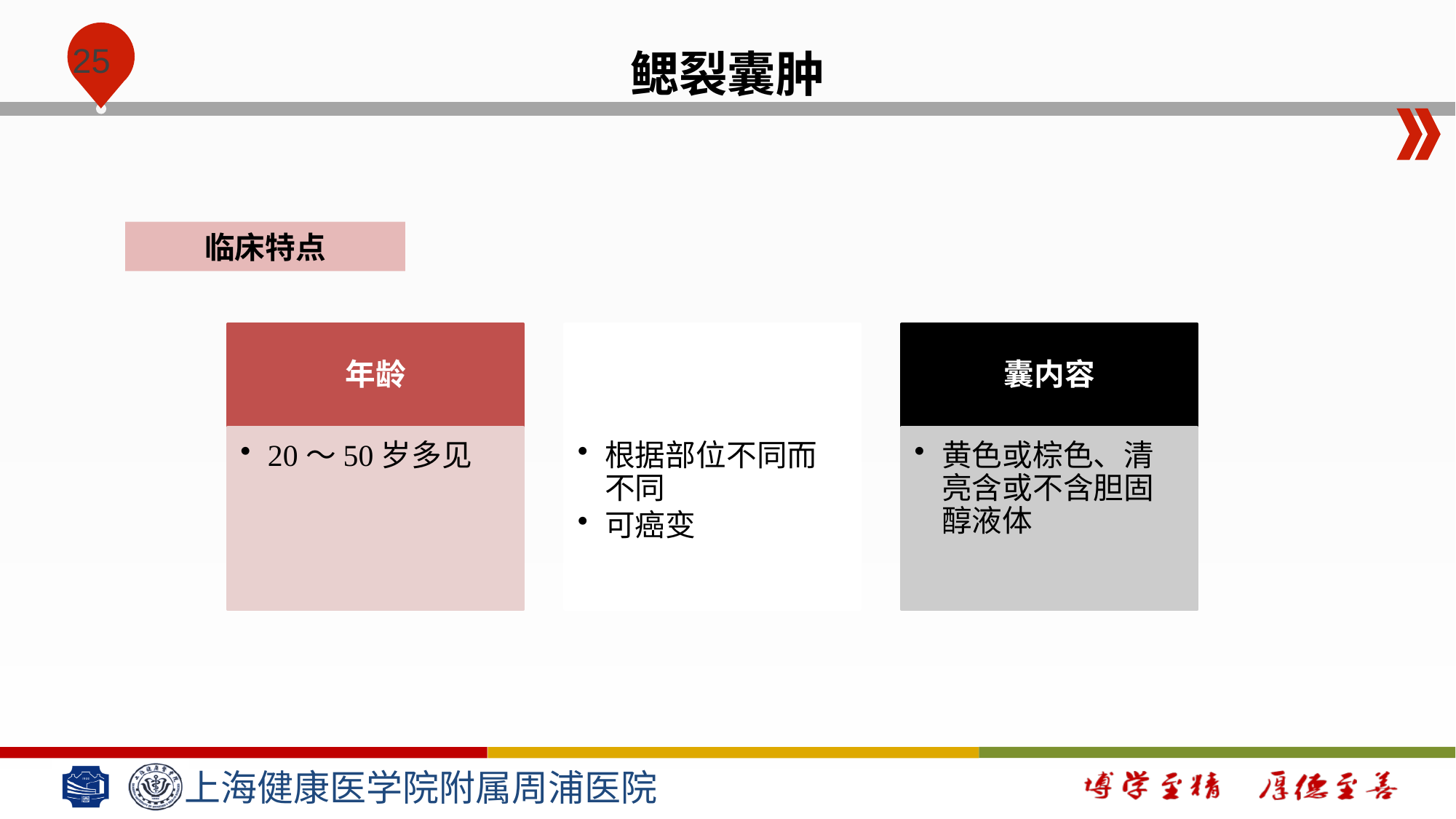

鳃裂囊肿
临床特点
年龄
特征
囊内容
20～50岁多见
根据部位不同而不同
可癌变
黄色或棕色、清亮含或不含胆固醇液体